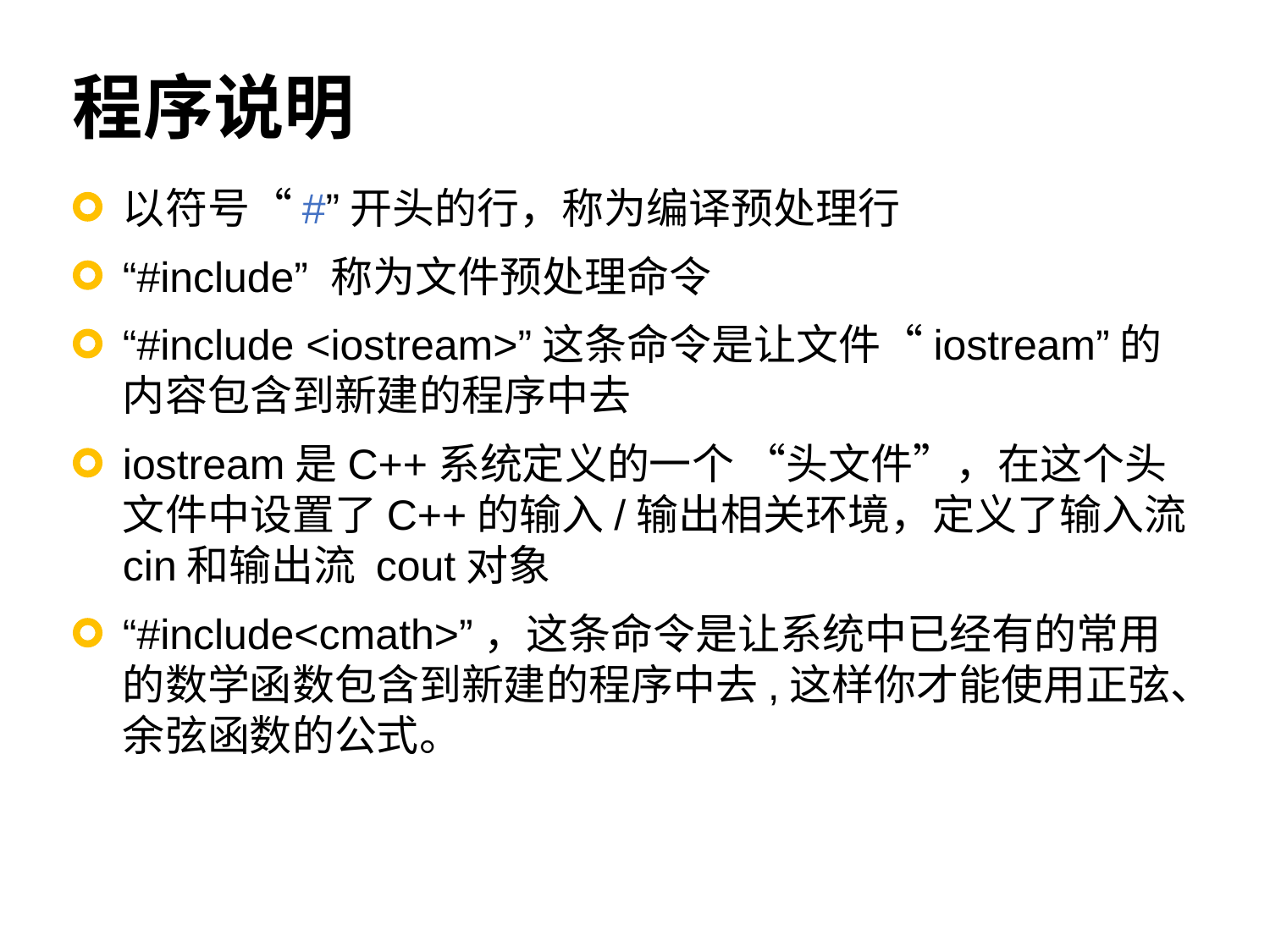

# 程序说明
以符号“#”开头的行，称为编译预处理行
“#include” 称为文件预处理命令
“#include <iostream>”这条命令是让文件“iostream”的内容包含到新建的程序中去
iostream是C++系统定义的一个 “头文件”，在这个头文件中设置了C++的输入/输出相关环境，定义了输入流cin和输出流 cout对象
“#include<cmath>”，这条命令是让系统中已经有的常用的数学函数包含到新建的程序中去,这样你才能使用正弦、余弦函数的公式。